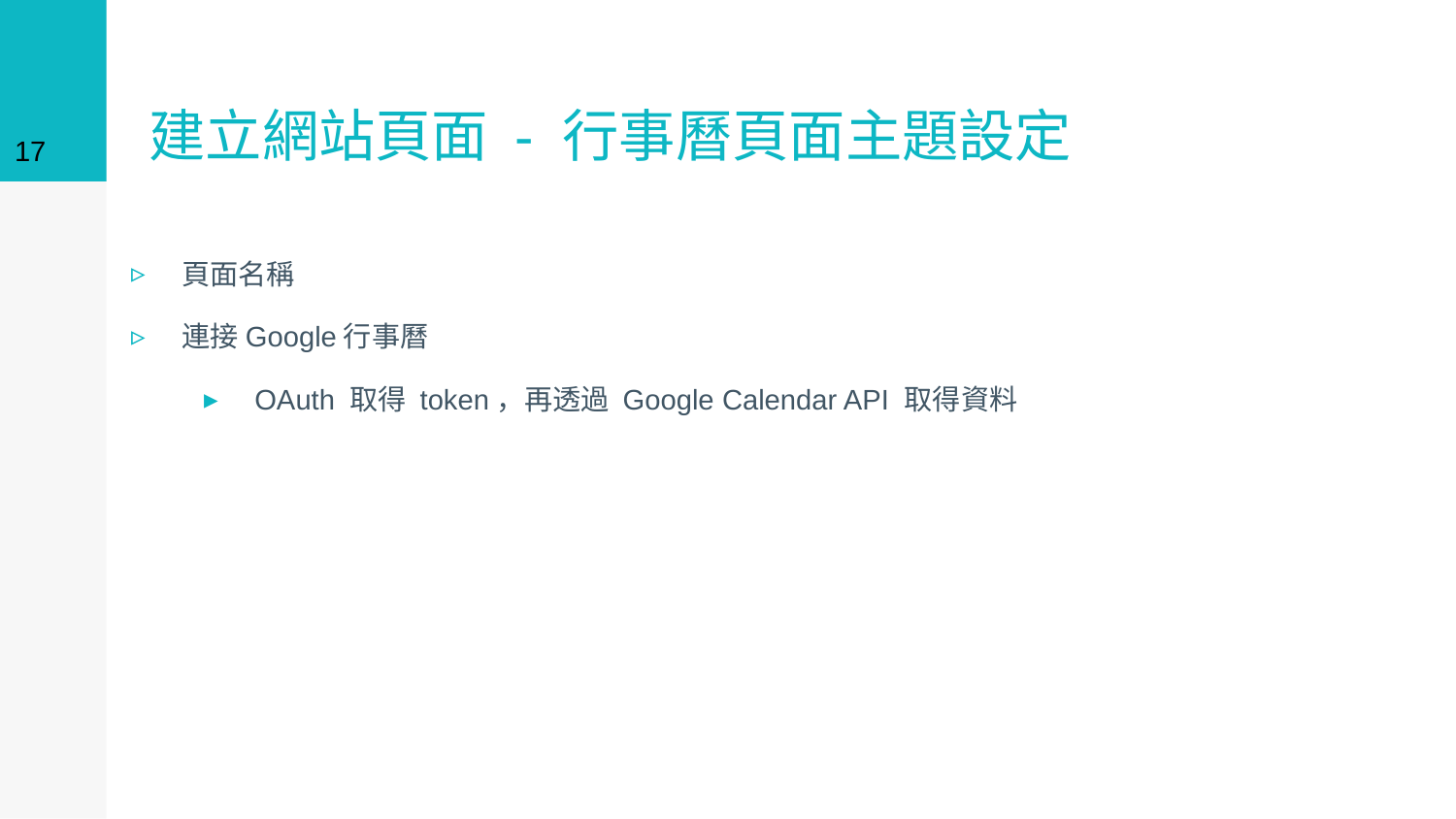

17
# 建立網站頁面 - 行事曆頁面主題設定
頁面名稱
連接Google行事曆
OAuth 取得 token，再透過 Google Calendar API 取得資料